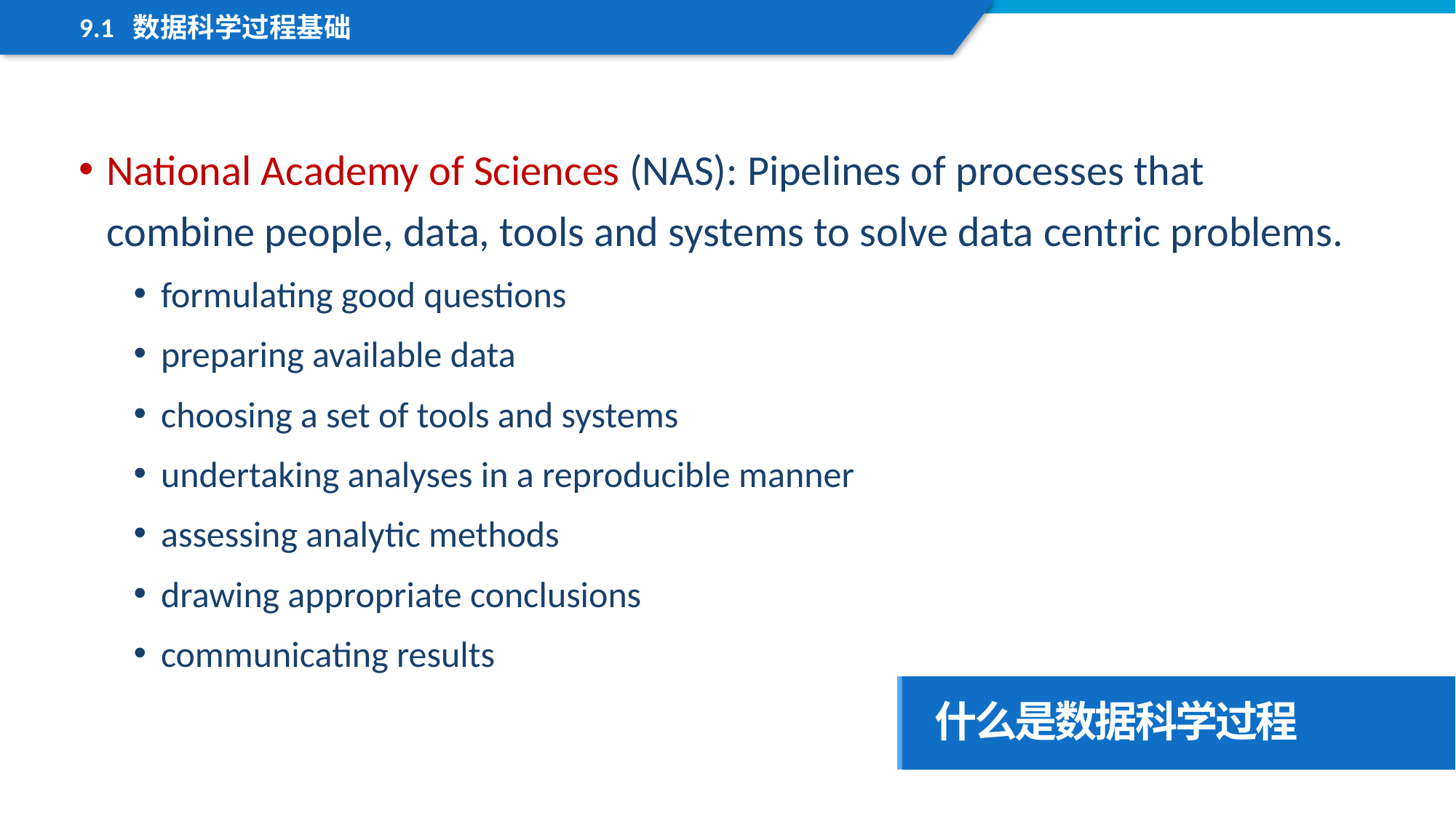

9.1  数据科学过程基础
National Academy of Sciences (NAS): Pipelines of processes that combine people, data, tools and systems to solve data centric problems.
formulating good questions
preparing available data
choosing a set of tools and systems
undertaking analyses in a reproducible manner
assessing analytic methods
drawing appropriate conclusions
communicating results

什么是数据科学过程